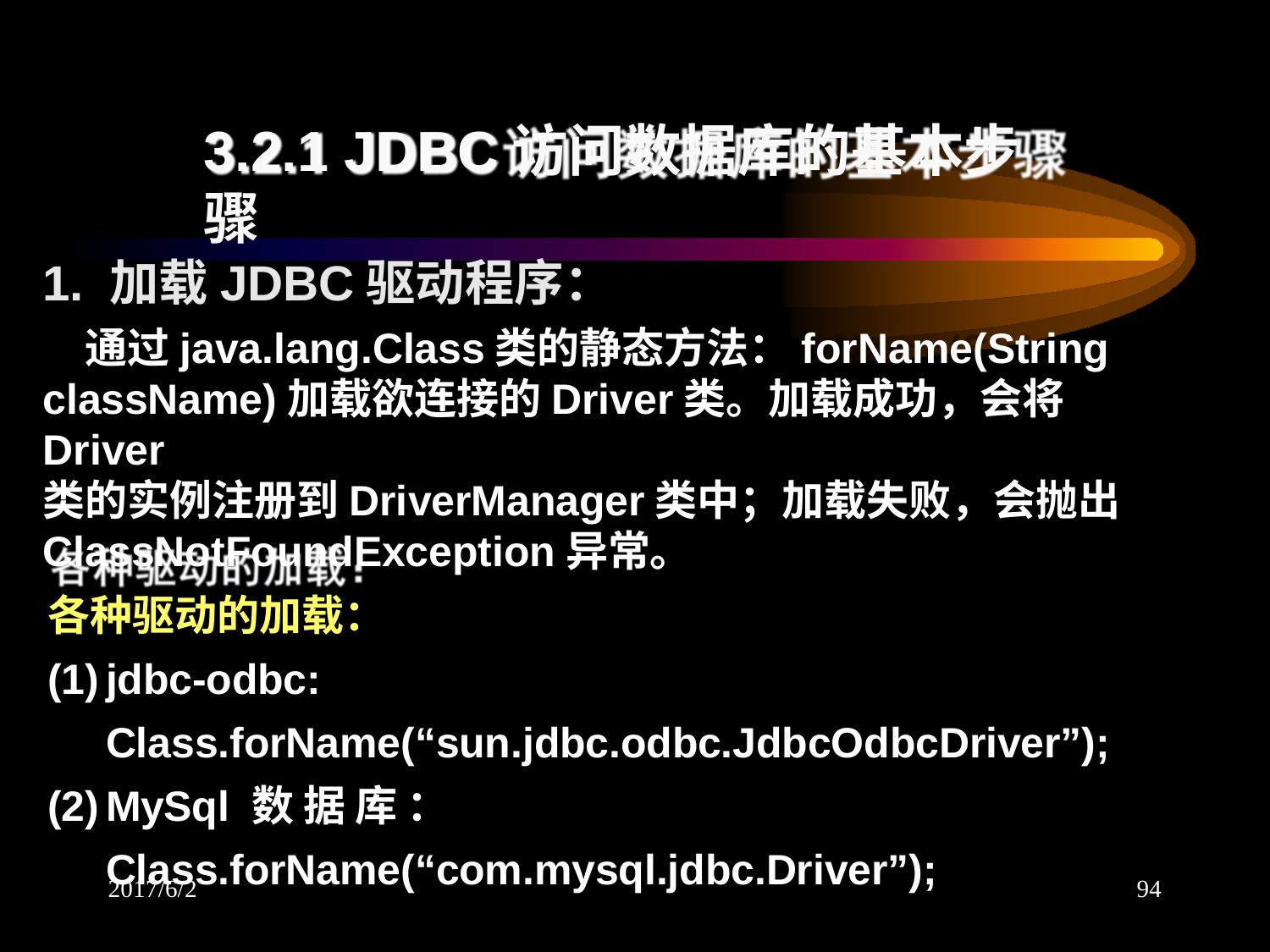

# 3.2.1 JDBC访问数据库的基本步骤

1. 加载JDBC驱动程序：
通过java.lang.Class类的静态方法：forName(String
className)加载欲连接的Driver类。加载成功，会将Driver
类的实例注册到DriverManager类中；加载失败，会抛出
ClassNotFoundException异常。
各种驱动的加载：
jdbc-odbc:  Class.forName(“sun.jdbc.odbc.JdbcOdbcDriver”);
MySql 数 据 库 ：  Class.forName(“com.mysql.jdbc.Driver”);

2017/6/2
94